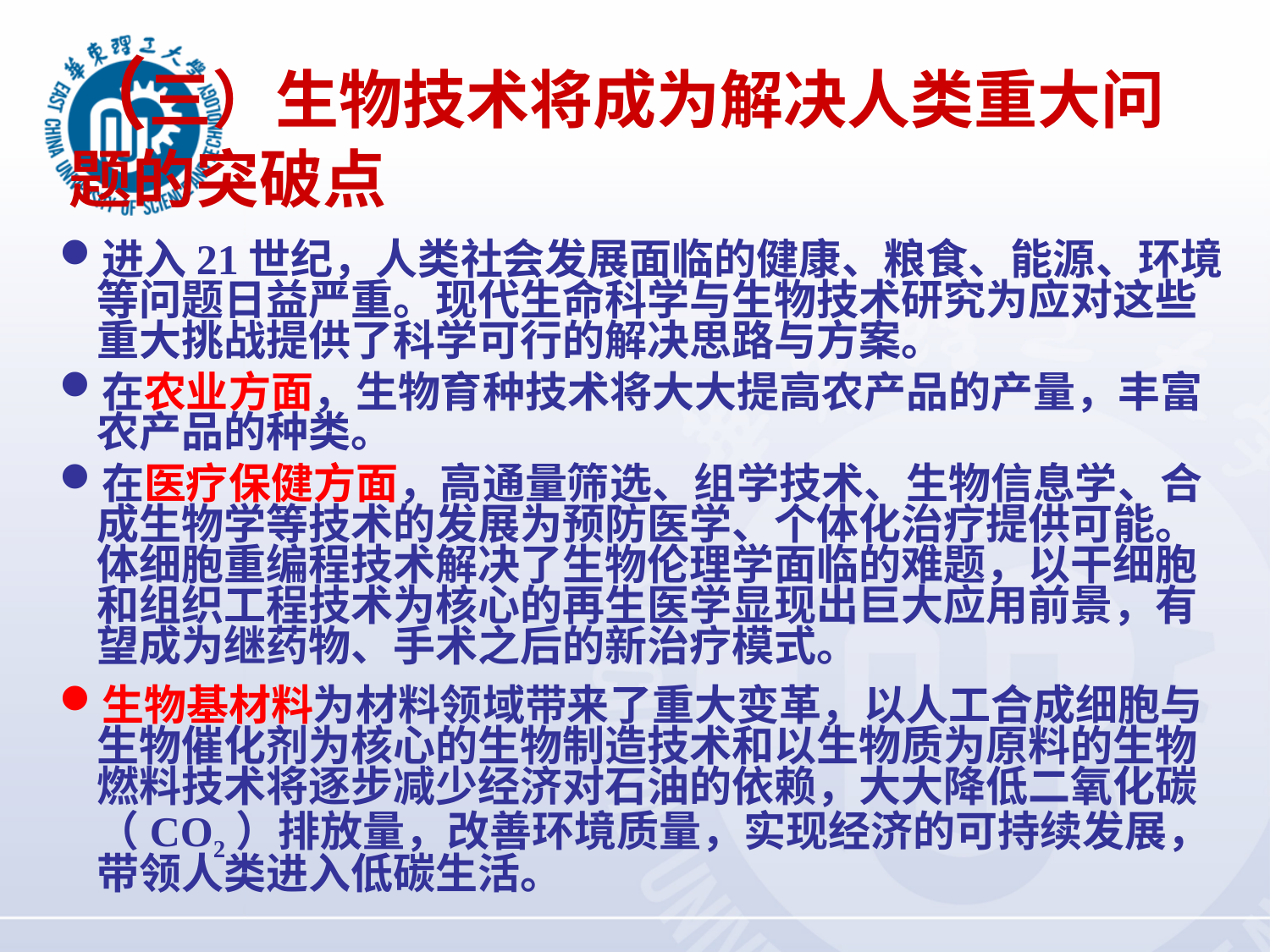

# （三）生物技术将成为解决人类重大问题的突破点
进入21世纪，人类社会发展面临的健康、粮食、能源、环境等问题日益严重。现代生命科学与生物技术研究为应对这些重大挑战提供了科学可行的解决思路与方案。
在农业方面，生物育种技术将大大提高农产品的产量，丰富农产品的种类。
在医疗保健方面，高通量筛选、组学技术、生物信息学、合成生物学等技术的发展为预防医学、个体化治疗提供可能。体细胞重编程技术解决了生物伦理学面临的难题，以干细胞和组织工程技术为核心的再生医学显现出巨大应用前景，有望成为继药物、手术之后的新治疗模式。
生物基材料为材料领域带来了重大变革，以人工合成细胞与生物催化剂为核心的生物制造技术和以生物质为原料的生物燃料技术将逐步减少经济对石油的依赖，大大降低二氧化碳（CO2）排放量，改善环境质量，实现经济的可持续发展，带领人类进入低碳生活。